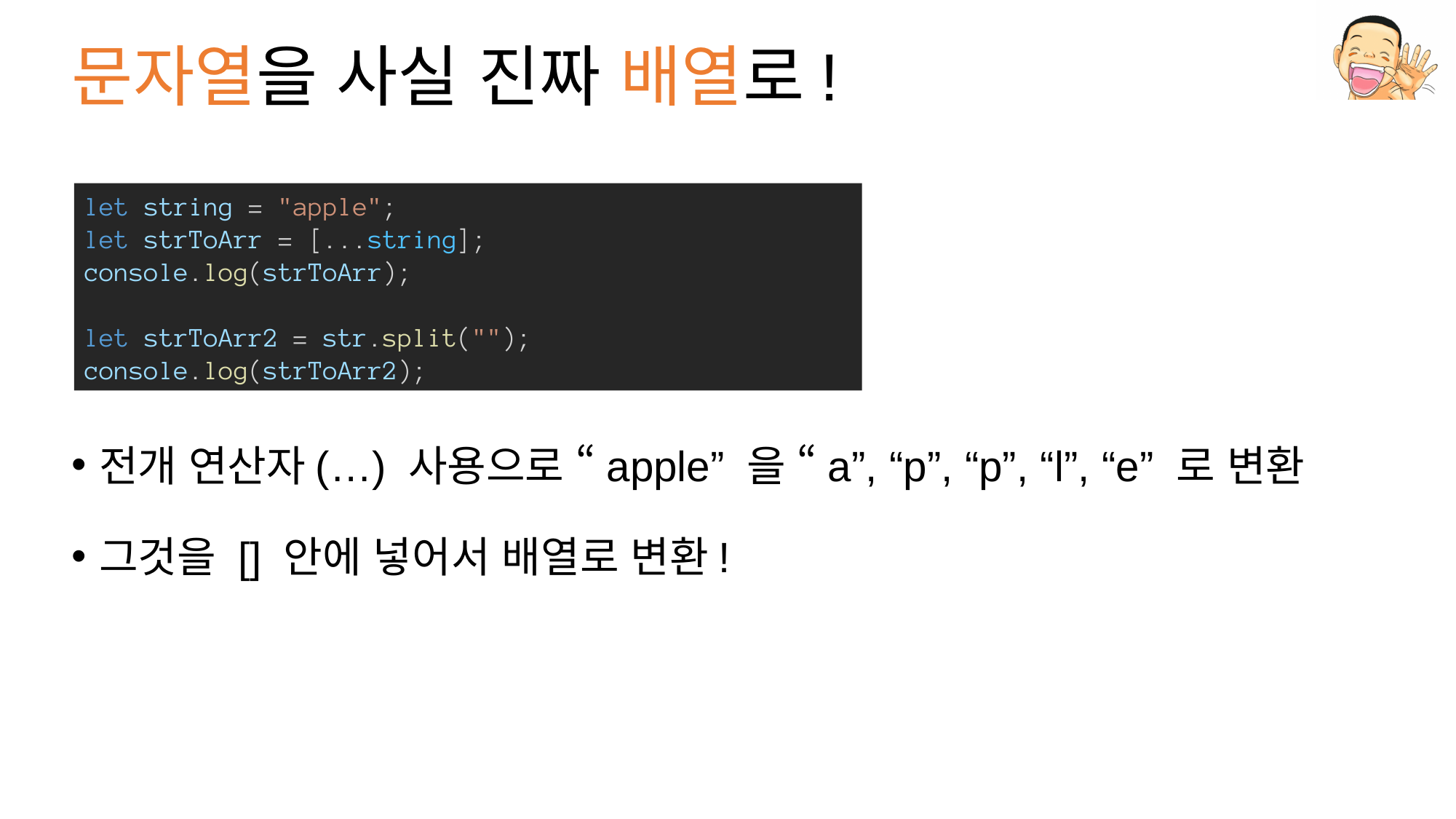

# 문자열을 사실 진짜 배열로!

전개 연산자(…) 사용으로 “apple” 을 “a”, “p”, “p”, “l”, “e” 로 변환
그것을 [] 안에 넣어서 배열로 변환!
let string = "apple";
let strToArr = [...string];
console.log(strToArr);
let strToArr2 = str.split("");
console.log(strToArr2);